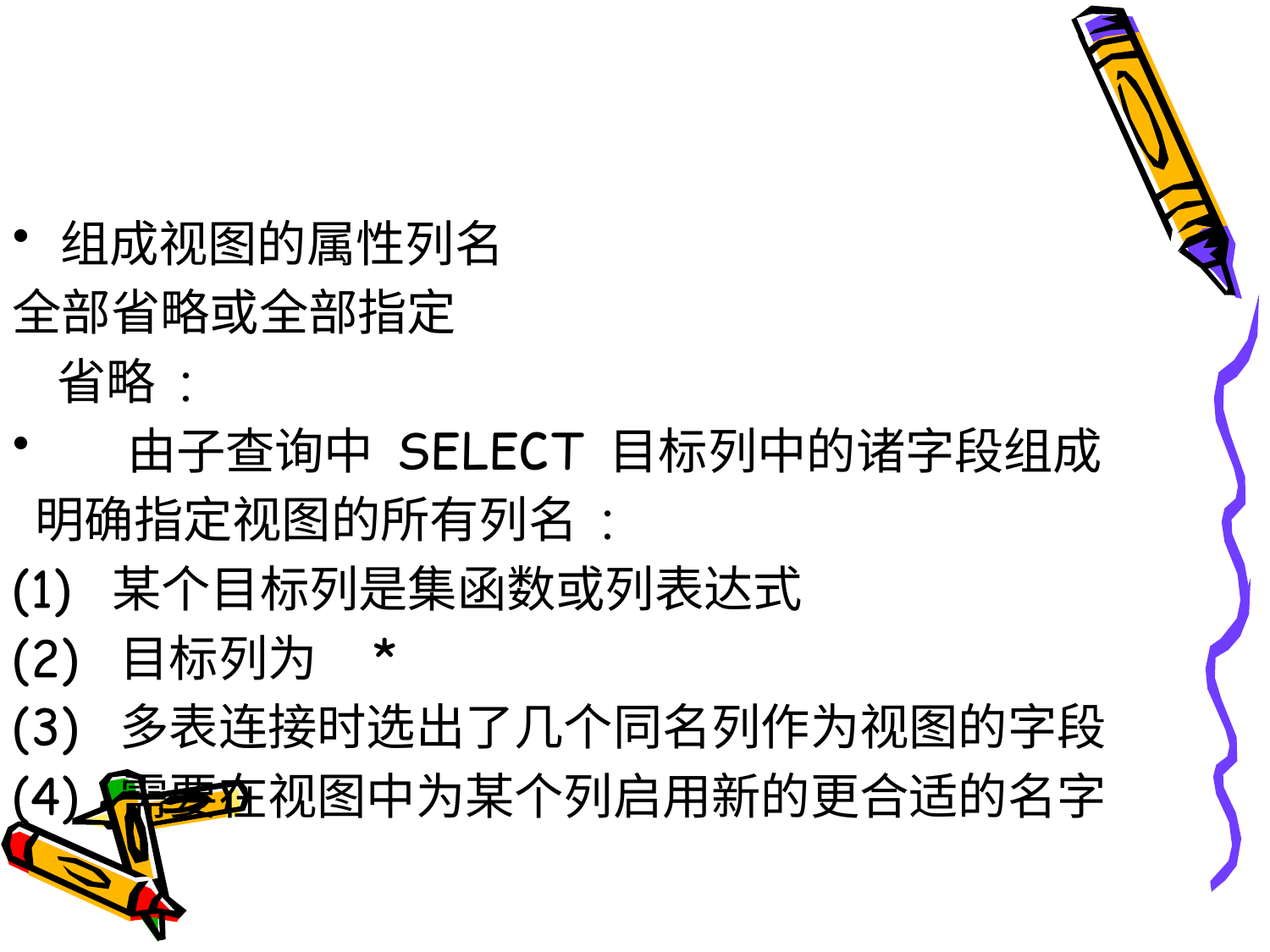

#
组成视图的属性列名
全部省略或全部指定
   省略 :
     由子查询中 SELECT 目标列中的诸字段组成
 明确指定视图的所有列名 :
(1)  某个目标列是集函数或列表达式
(2)  目标列为    *
(3)  多表连接时选出了几个同名列作为视图的字段
(4)  需要在视图中为某个列启用新的更合适的名字